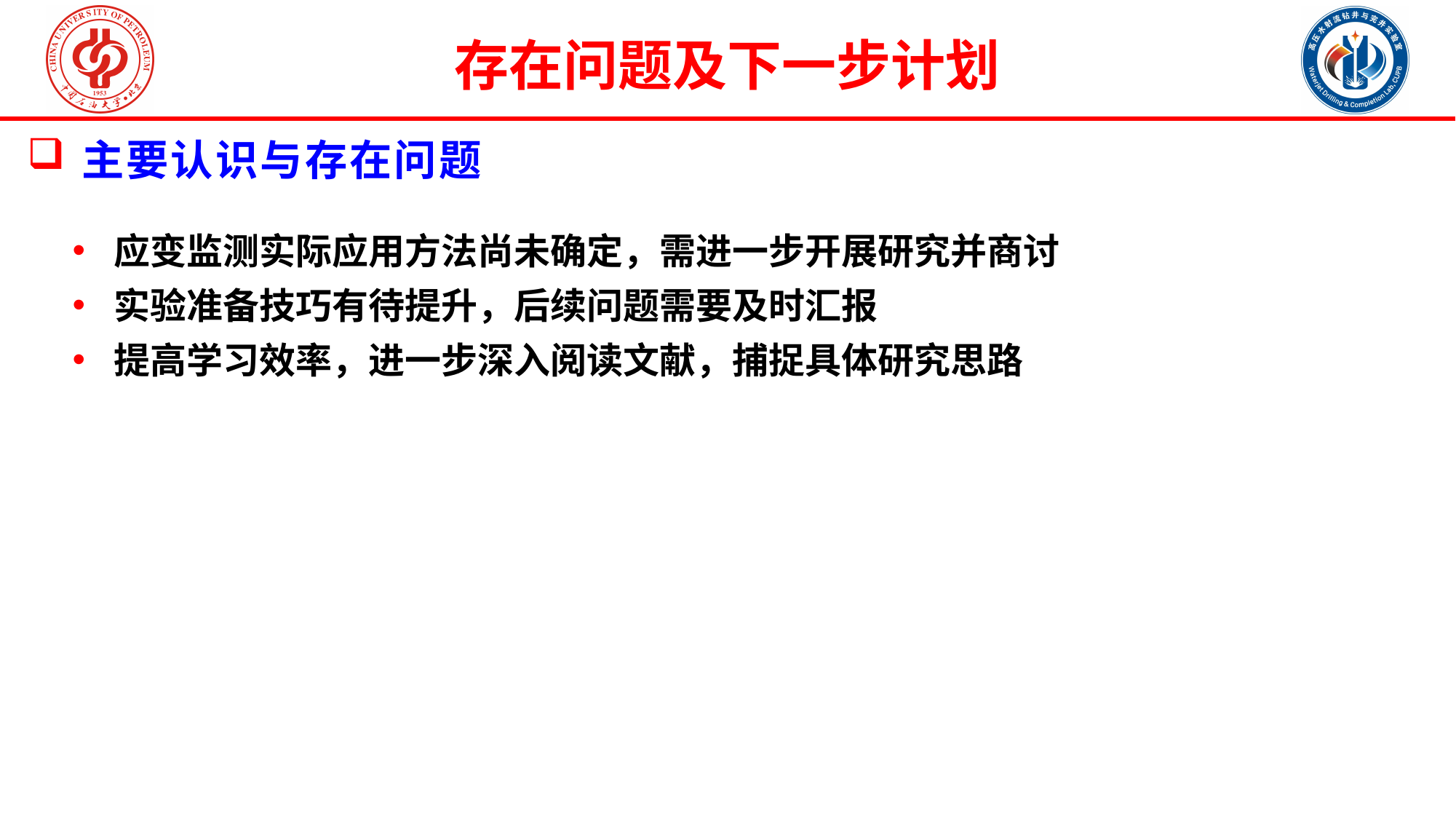

存在问题及下一步计划
主要认识与存在问题
应变监测实际应用方法尚未确定，需进一步开展研究并商讨
实验准备技巧有待提升，后续问题需要及时汇报
提高学习效率，进一步深入阅读文献，捕捉具体研究思路